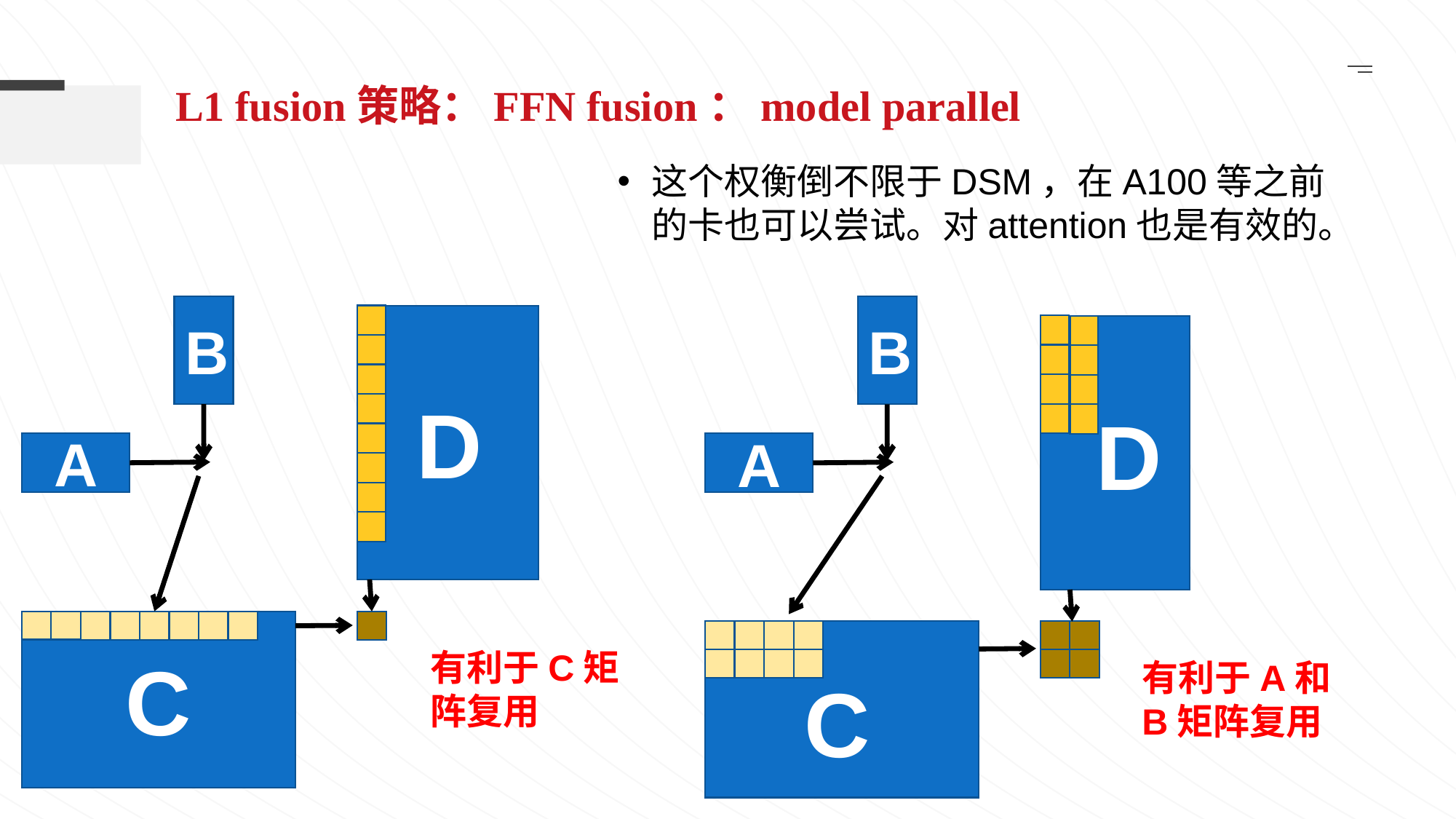

L1 fusion策略：FFN fusion：model parallel
这个权衡倒不限于DSM，在A100等之前的卡也可以尝试。对attention也是有效的。
B
A
B
A

有利于A和B矩阵复用

D
D

C

有利于C矩阵复用

C